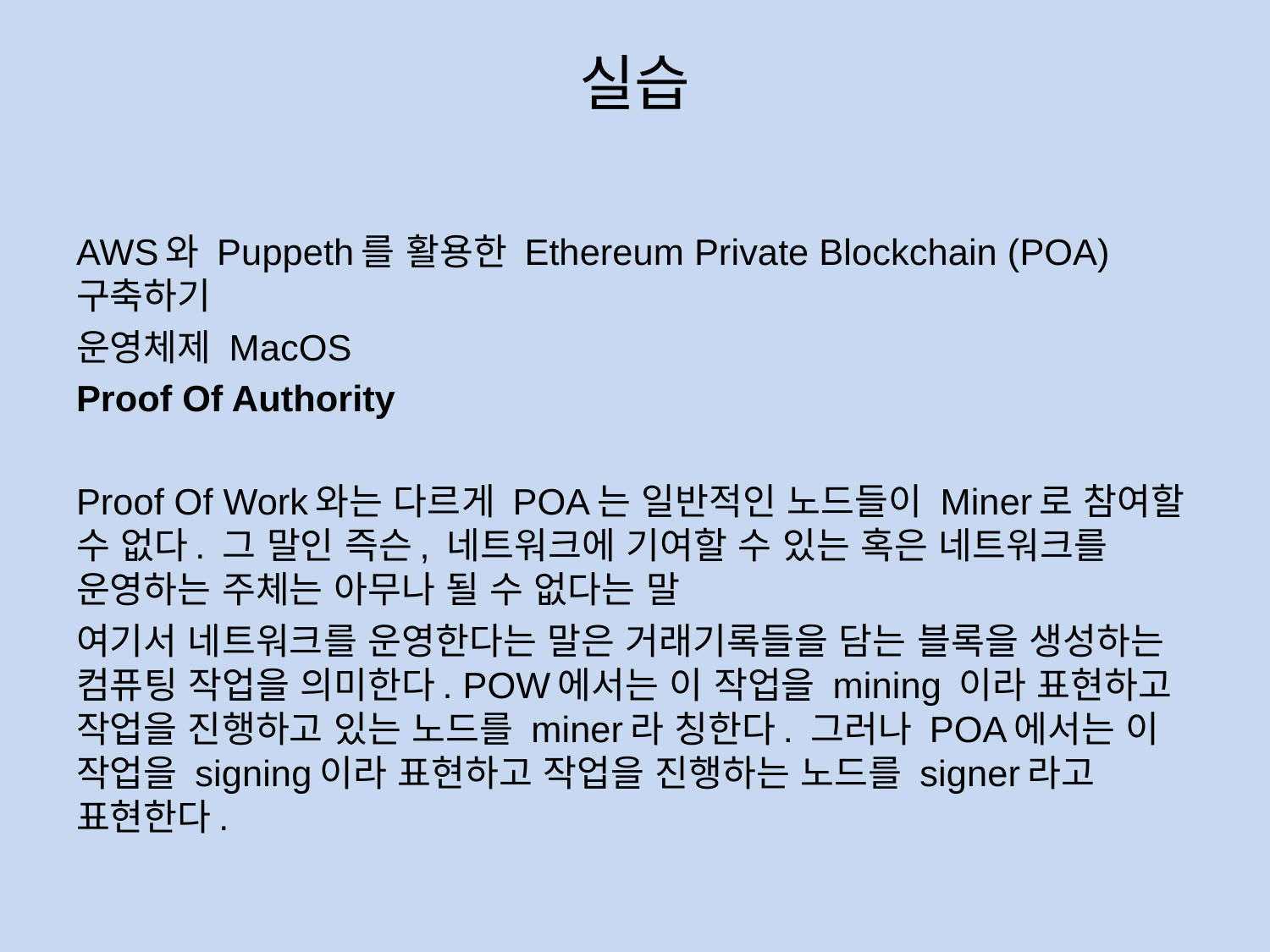

# 실습
AWS와 Puppeth를 활용한 Ethereum Private Blockchain (POA) 구축하기
운영체제 MacOS
Proof Of Authority

Proof Of Work와는 다르게 POA는 일반적인 노드들이 Miner로 참여할 수 없다. 그 말인 즉슨, 네트워크에 기여할 수 있는 혹은 네트워크를 운영하는 주체는 아무나 될 수 없다는 말
여기서 네트워크를 운영한다는 말은 거래기록들을 담는 블록을 생성하는 컴퓨팅 작업을 의미한다. POW에서는 이 작업을 mining 이라 표현하고 작업을 진행하고 있는 노드를 miner라 칭한다. 그러나 POA에서는 이 작업을 signing이라 표현하고 작업을 진행하는 노드를 signer라고 표현한다.